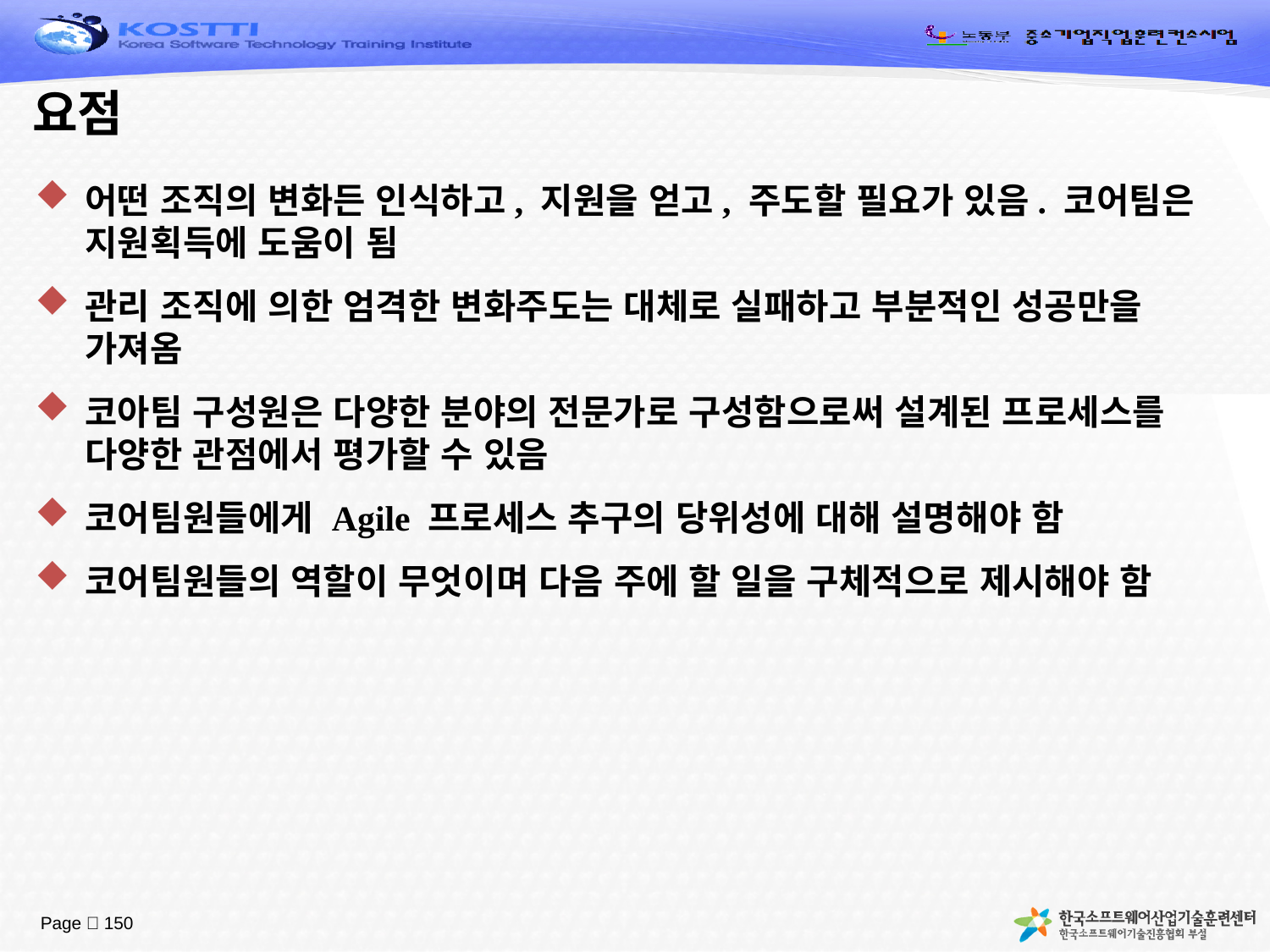

# 요점
어떤 조직의 변화든 인식하고, 지원을 얻고, 주도할 필요가 있음. 코어팀은 지원획득에 도움이 됨
관리 조직에 의한 엄격한 변화주도는 대체로 실패하고 부분적인 성공만을 가져옴
코아팀 구성원은 다양한 분야의 전문가로 구성함으로써 설계된 프로세스를 다양한 관점에서 평가할 수 있음
코어팀원들에게 Agile 프로세스 추구의 당위성에 대해 설명해야 함
코어팀원들의 역할이 무엇이며 다음 주에 할 일을 구체적으로 제시해야 함